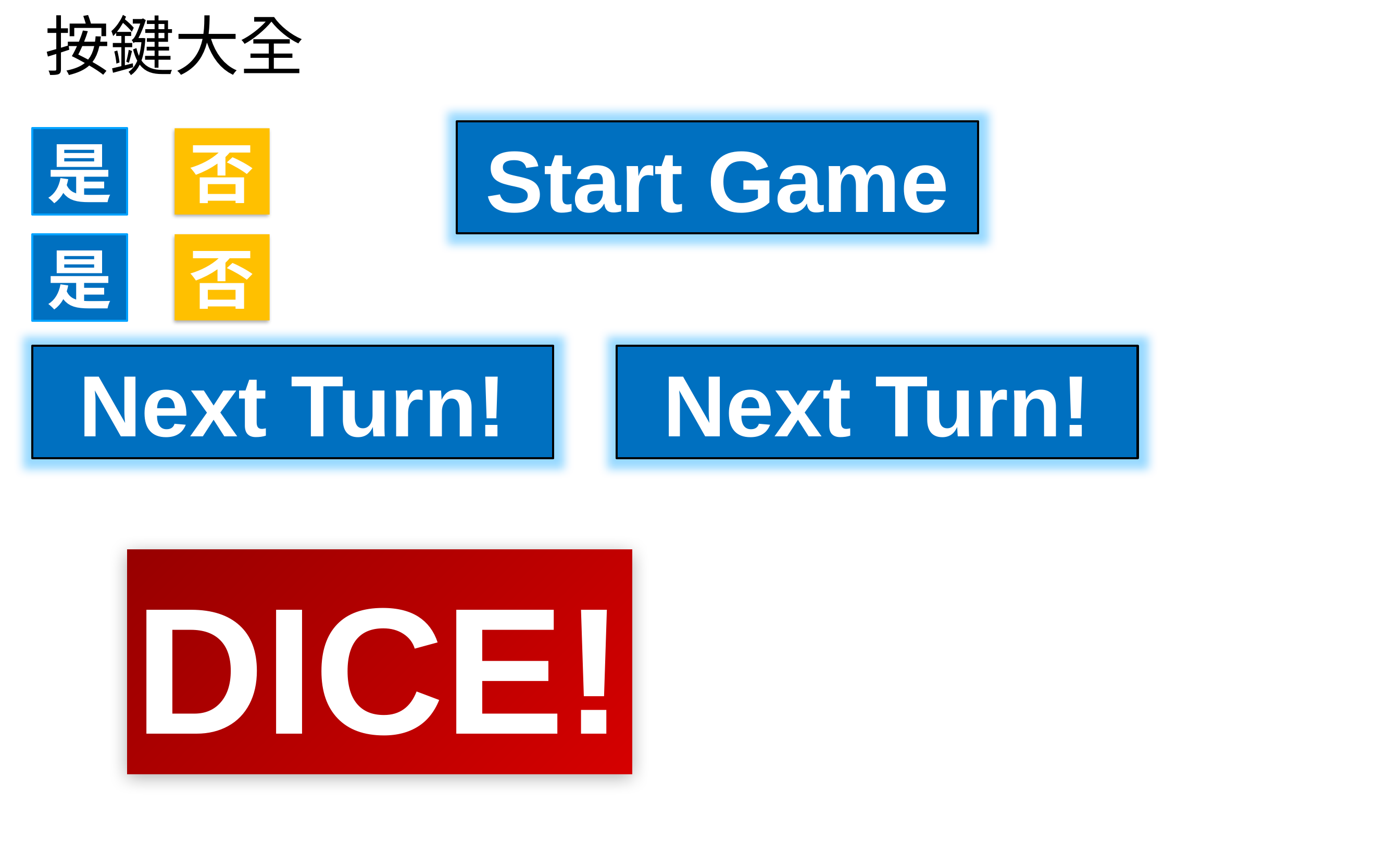

# 按鍵大全
Start Game
是
否
否
是
Next Turn!
Next Turn!
DICE!